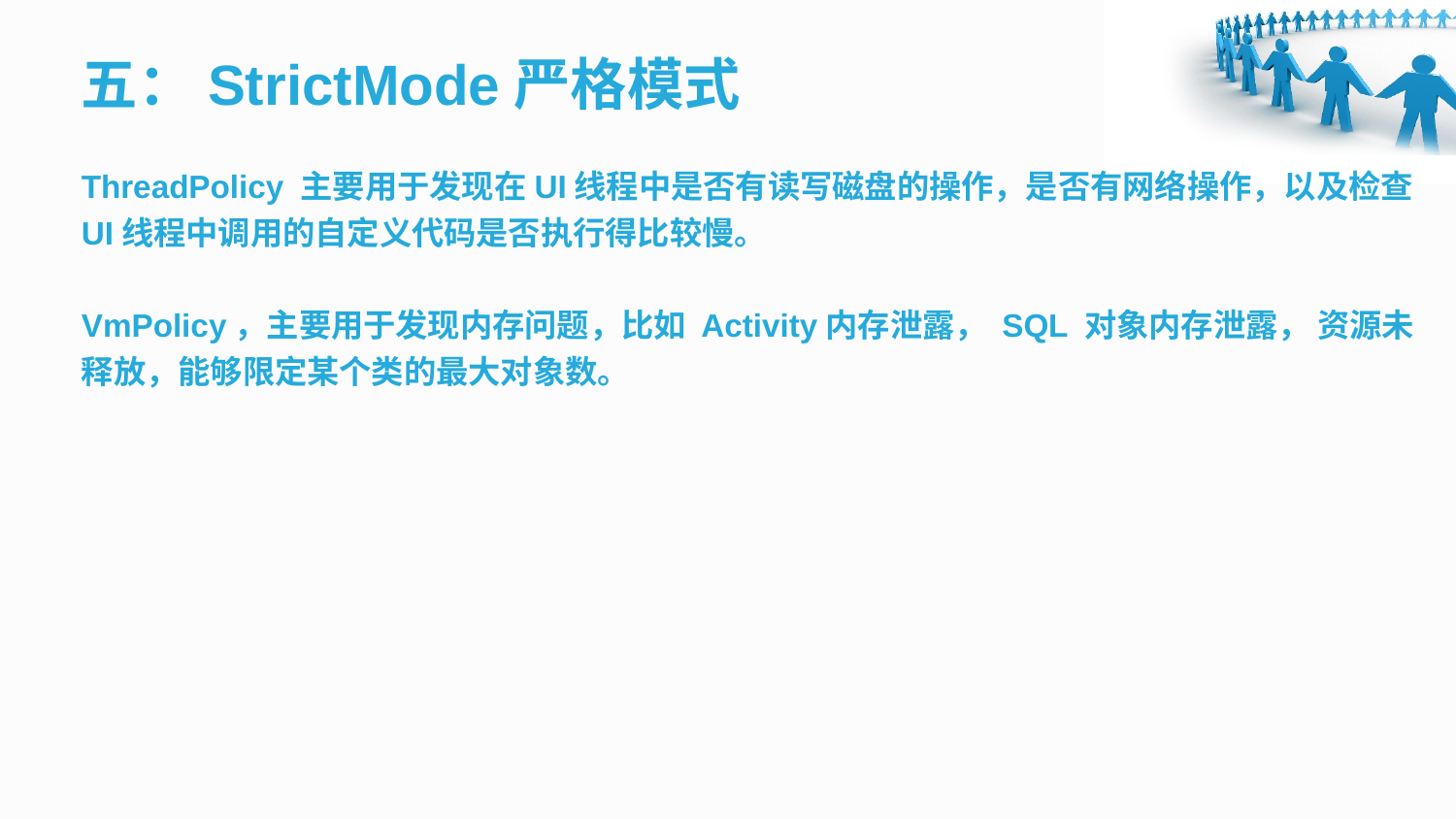

五：StrictMode严格模式
ThreadPolicy 主要用于发现在UI线程中是否有读写磁盘的操作，是否有网络操作，以及检查UI线程中调用的自定义代码是否执行得比较慢。

VmPolicy，主要用于发现内存问题，比如 Activity内存泄露， SQL 对象内存泄露， 资源未释放，能够限定某个类的最大对象数。